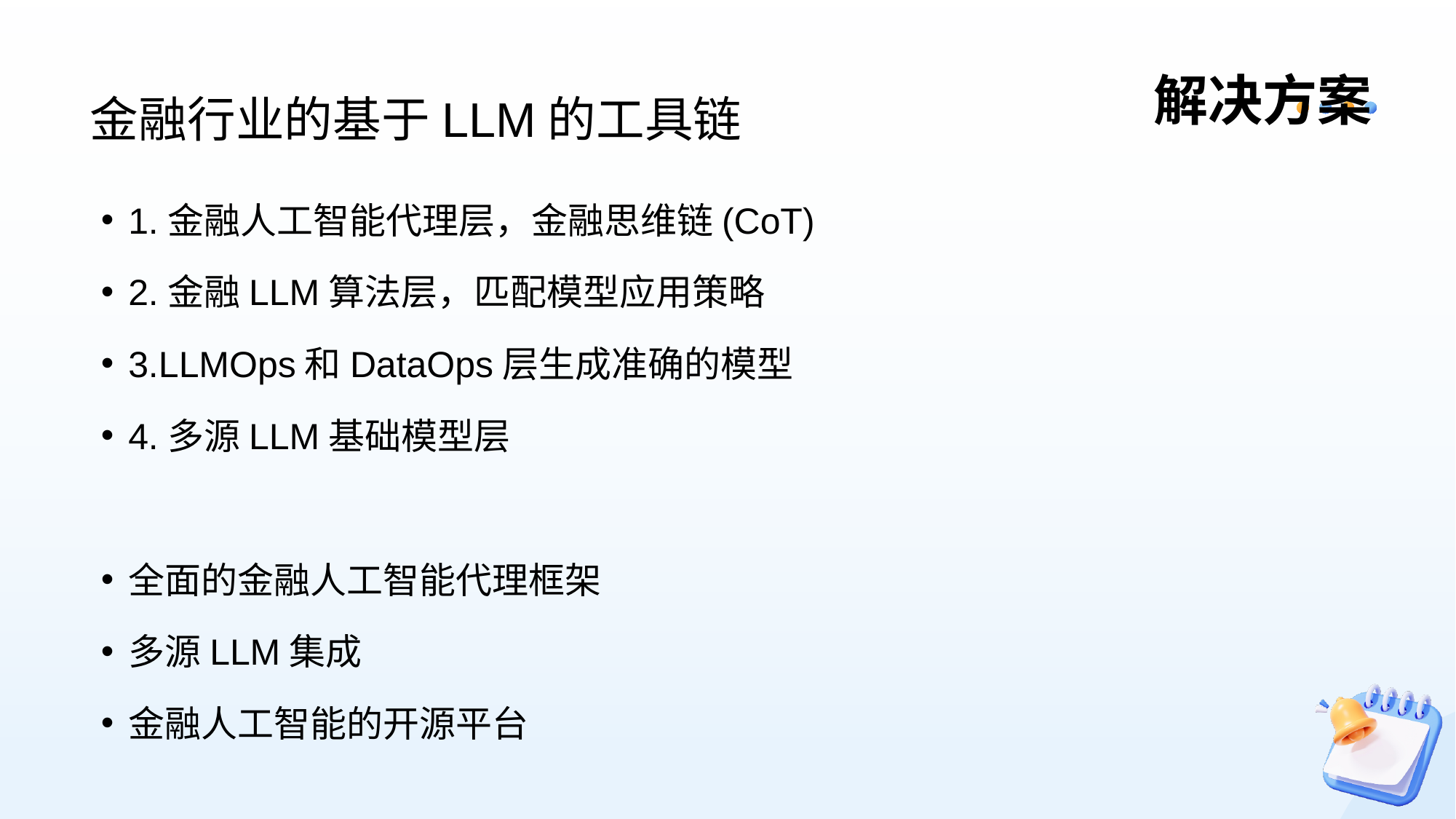

# 解决方案
金融行业的基于LLM的工具链
1.金融人工智能代理层，金融思维链(CoT)
2.金融LLM算法层，匹配模型应用策略
3.LLMOps和DataOps层生成准确的模型
4.多源LLM基础模型层

全面的金融人工智能代理框架
多源LLM集成
金融人工智能的开源平台